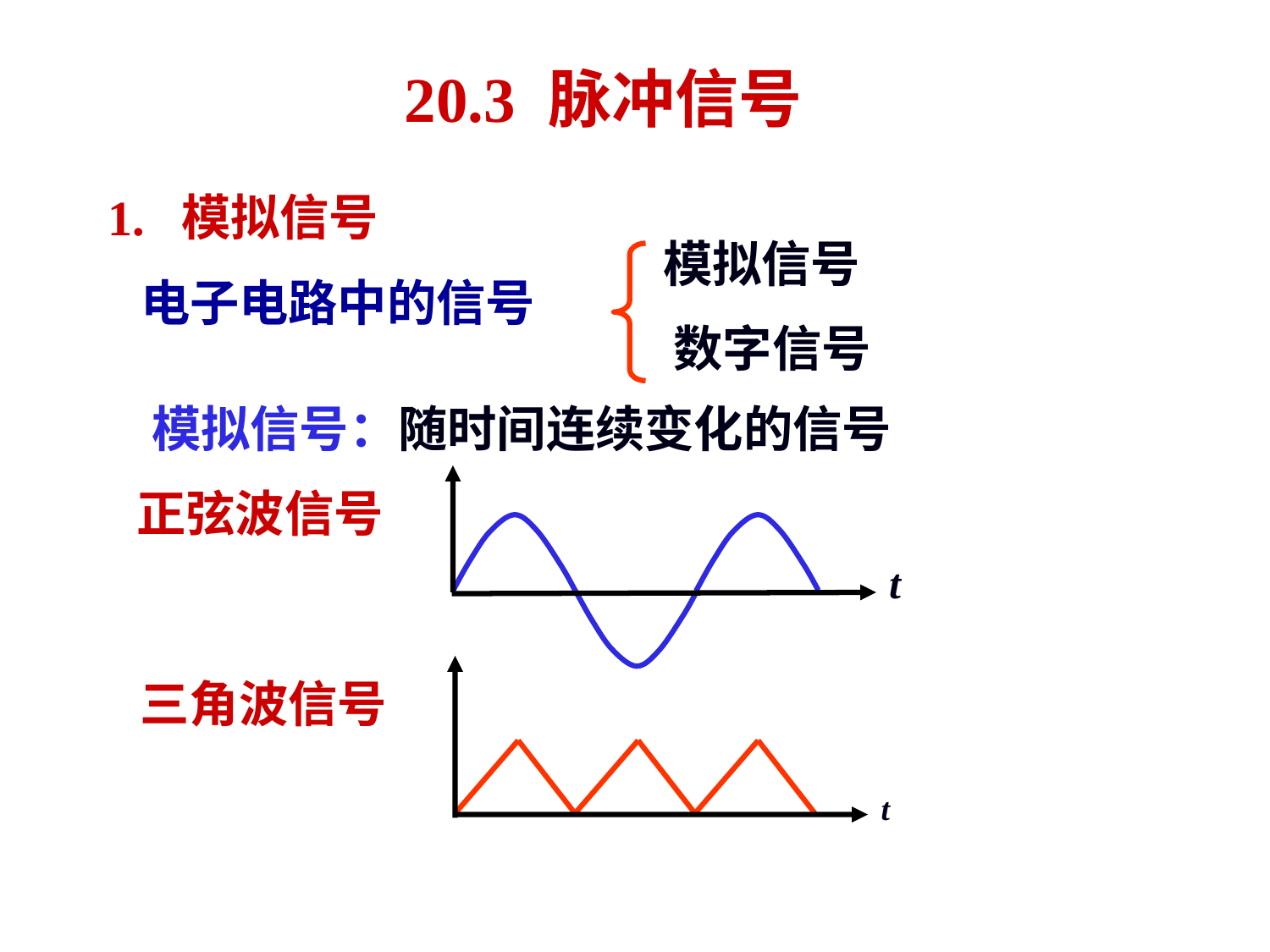

# 20.3 脉冲信号
1.  模拟信号
模拟信号

数字信号
电子电路中的信号
模拟信号：随时间连续变化的信号

t

正弦波信号

t

三角波信号